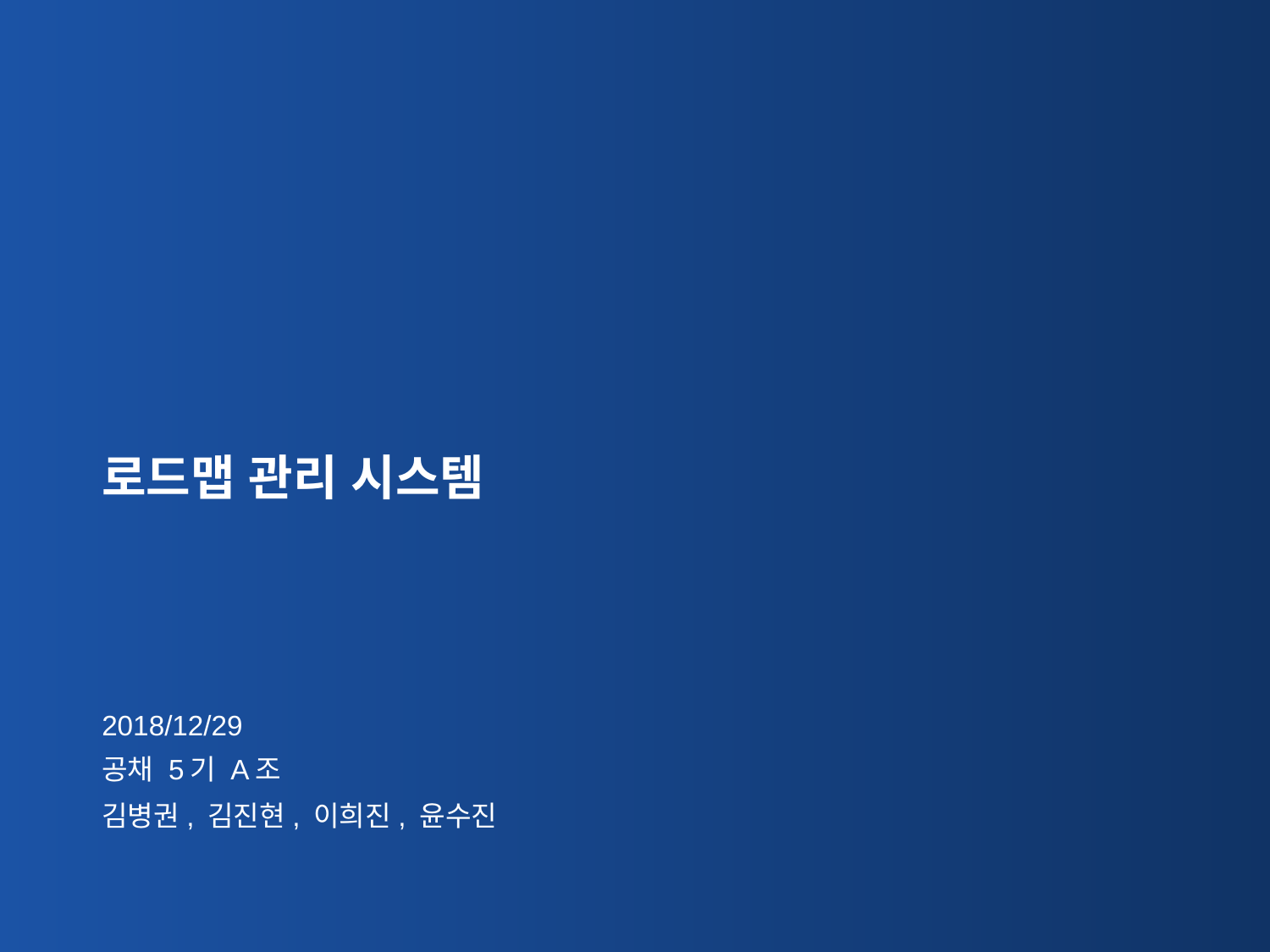

# 로드맵 관리 시스템
2018/12/29
공채 5기 A조
김병권, 김진현, 이희진, 윤수진